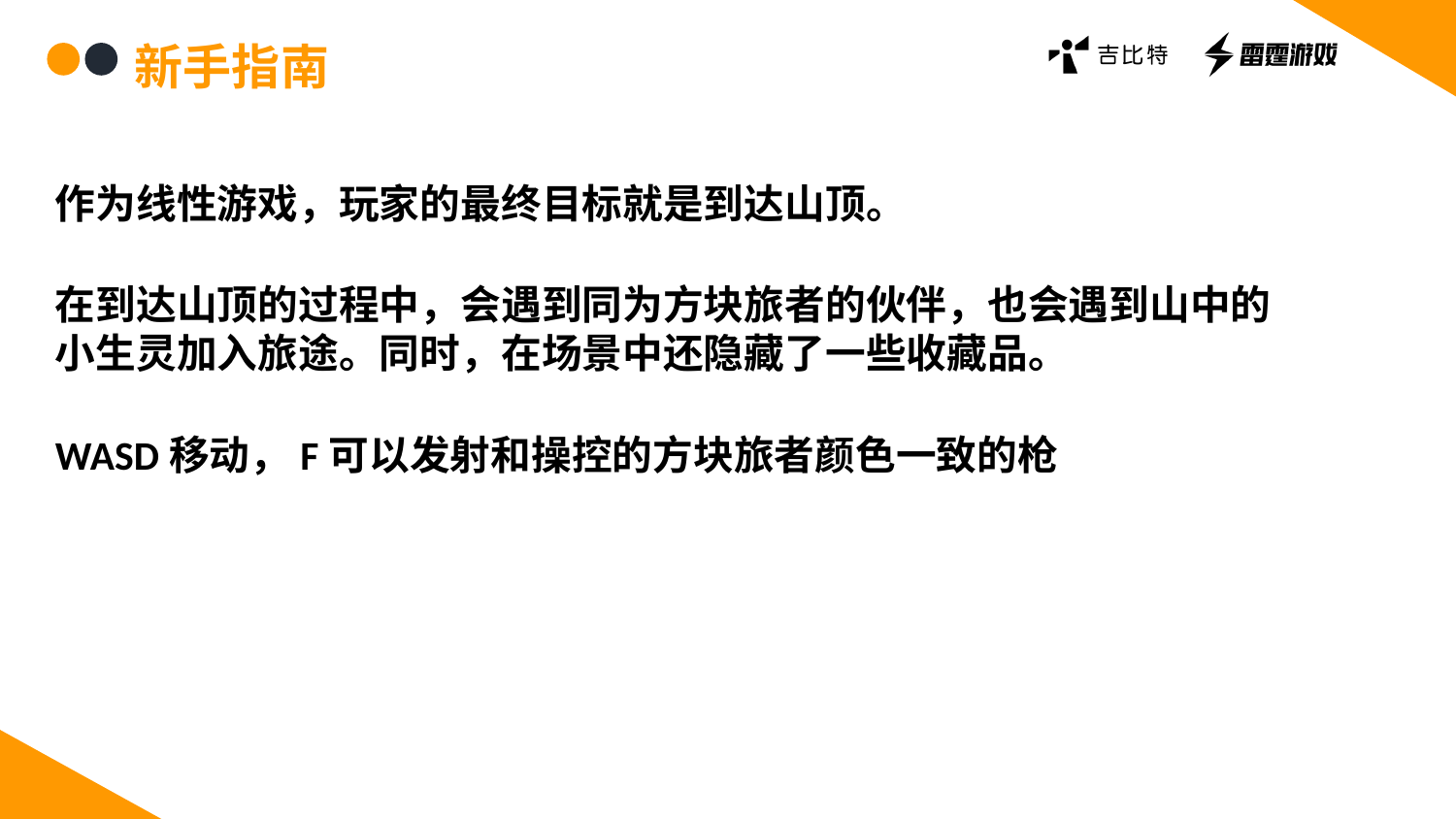

新手指南

作为线性游戏，玩家的最终目标就是到达山顶。
在到达山顶的过程中，会遇到同为方块旅者的伙伴，也会遇到山中的小生灵加入旅途。同时，在场景中还隐藏了一些收藏品。
WASD移动，F可以发射和操控的方块旅者颜色一致的枪